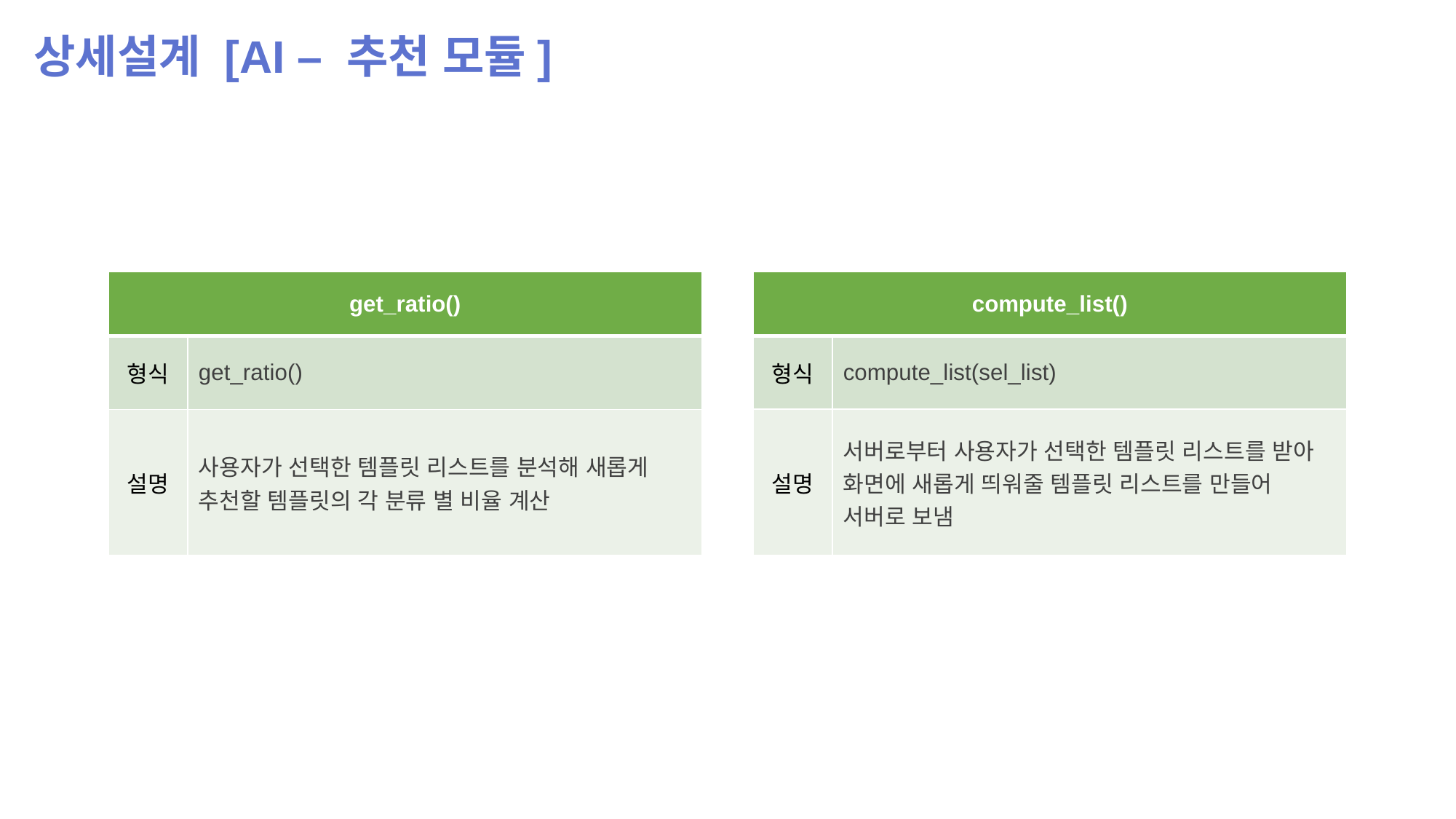

상세설계 [AI – 추천 모듈]
| get\_ratio() |  |
| --- | --- |
| 형식 | get\_ratio() |
| 설명 | 사용자가 선택한 템플릿 리스트를 분석해 새롭게 추천할 템플릿의 각 분류 별 비율 계산 |
| compute\_list() |  |
| --- | --- |
| 형식 | compute\_list(sel\_list) |
| 설명 | 서버로부터 사용자가 선택한 템플릿 리스트를 받아 화면에 새롭게 띄워줄 템플릿 리스트를 만들어 서버로 보냄 |